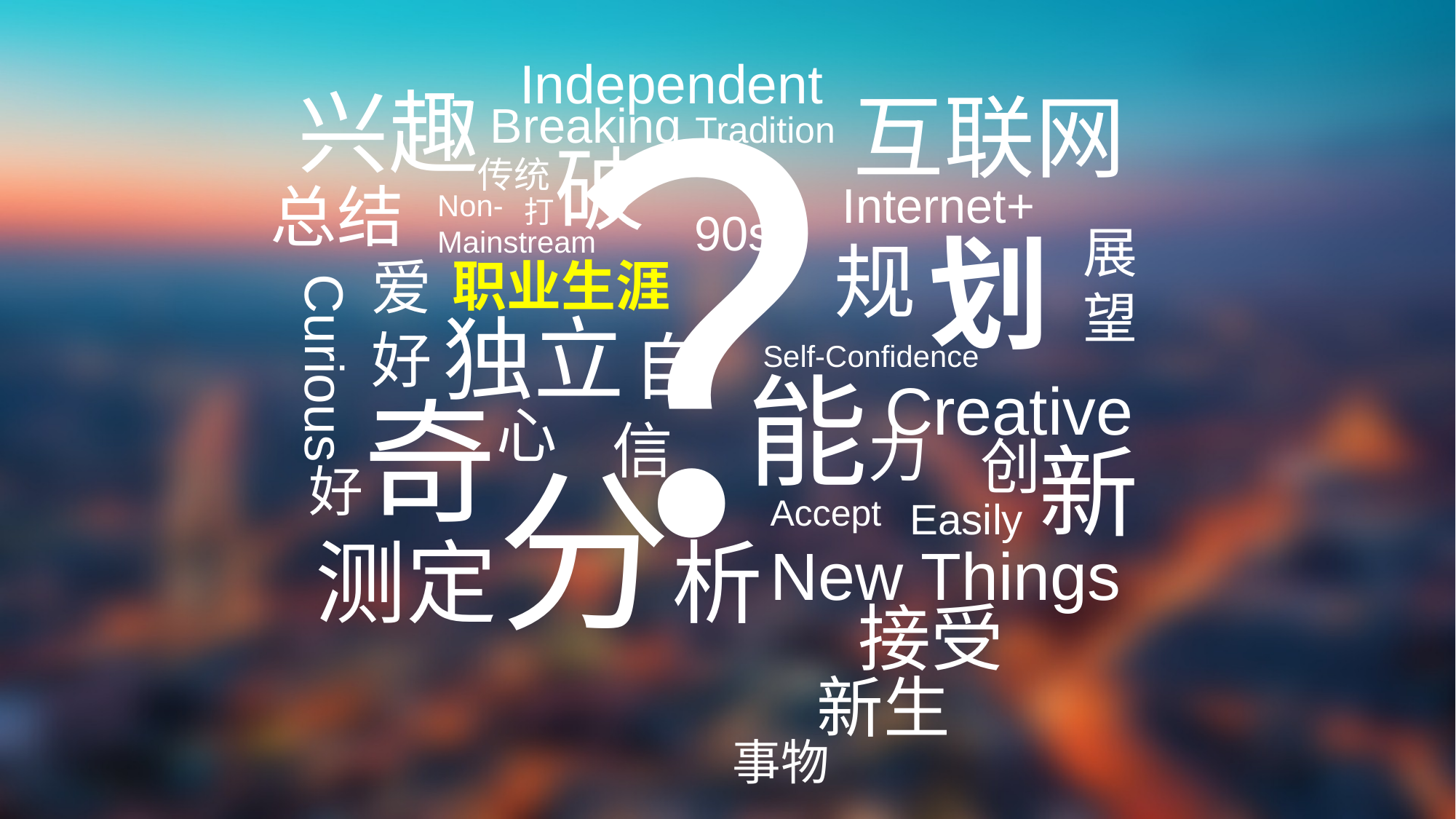

？
Independent
兴趣
互联网
Breaking Tradition
打破
传统
总结
Internet+
Non-Mainstream
90s
划
展望
规
爱好
职业生涯
Curious
独立
自
Self-Confidence
能力
Creative
好奇
心
信
创
新
测定分析
Accept
New Things
Easily
接受
新生
事物